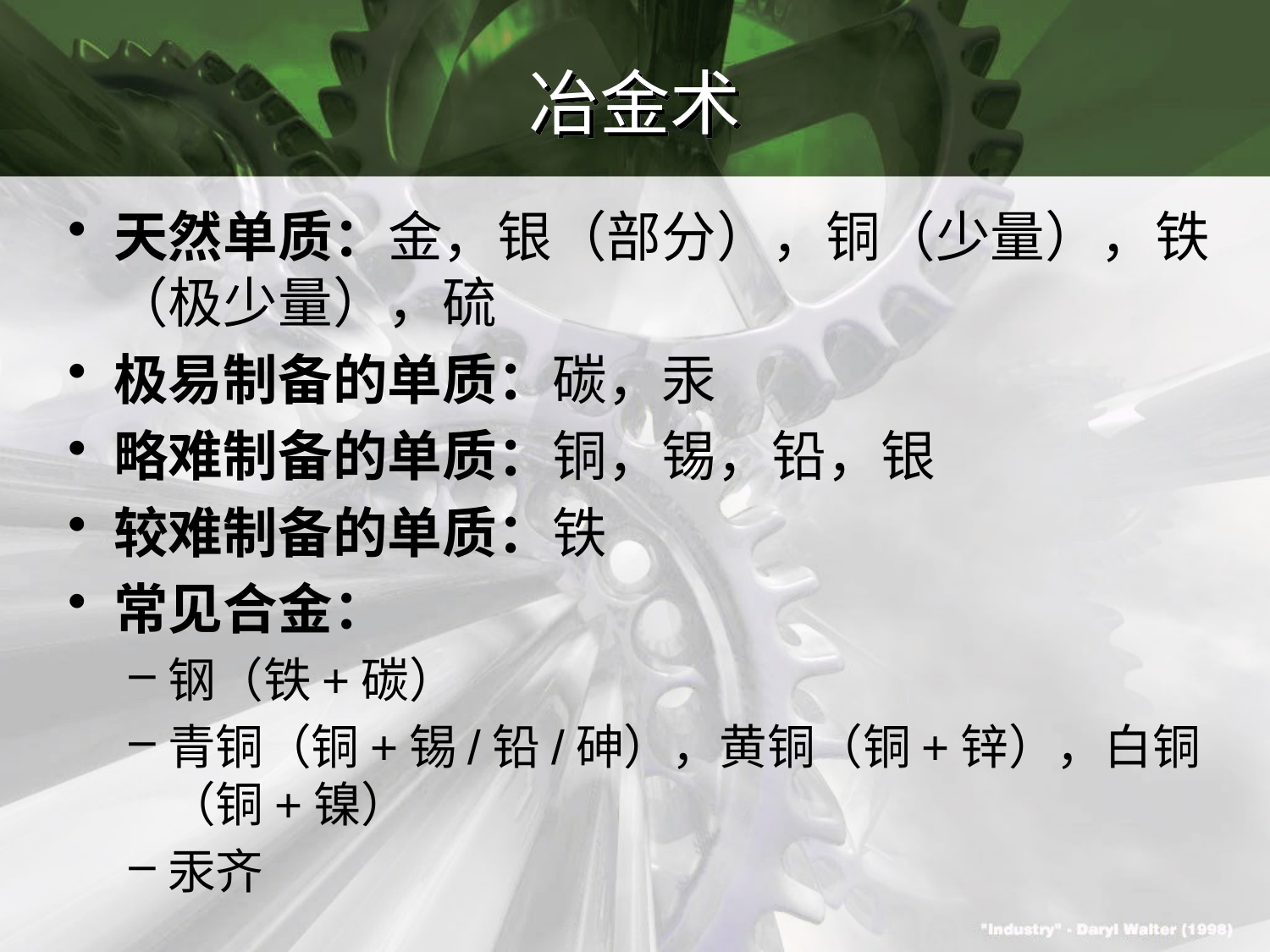

# 冶金术
天然单质：金，银（部分），铜（少量），铁（极少量），硫
极易制备的单质：碳，汞
略难制备的单质：铜，锡，铅，银
较难制备的单质：铁
常见合金：
钢（铁+碳）
青铜（铜+锡/铅/砷），黄铜（铜+锌），白铜（铜+镍）
汞齐